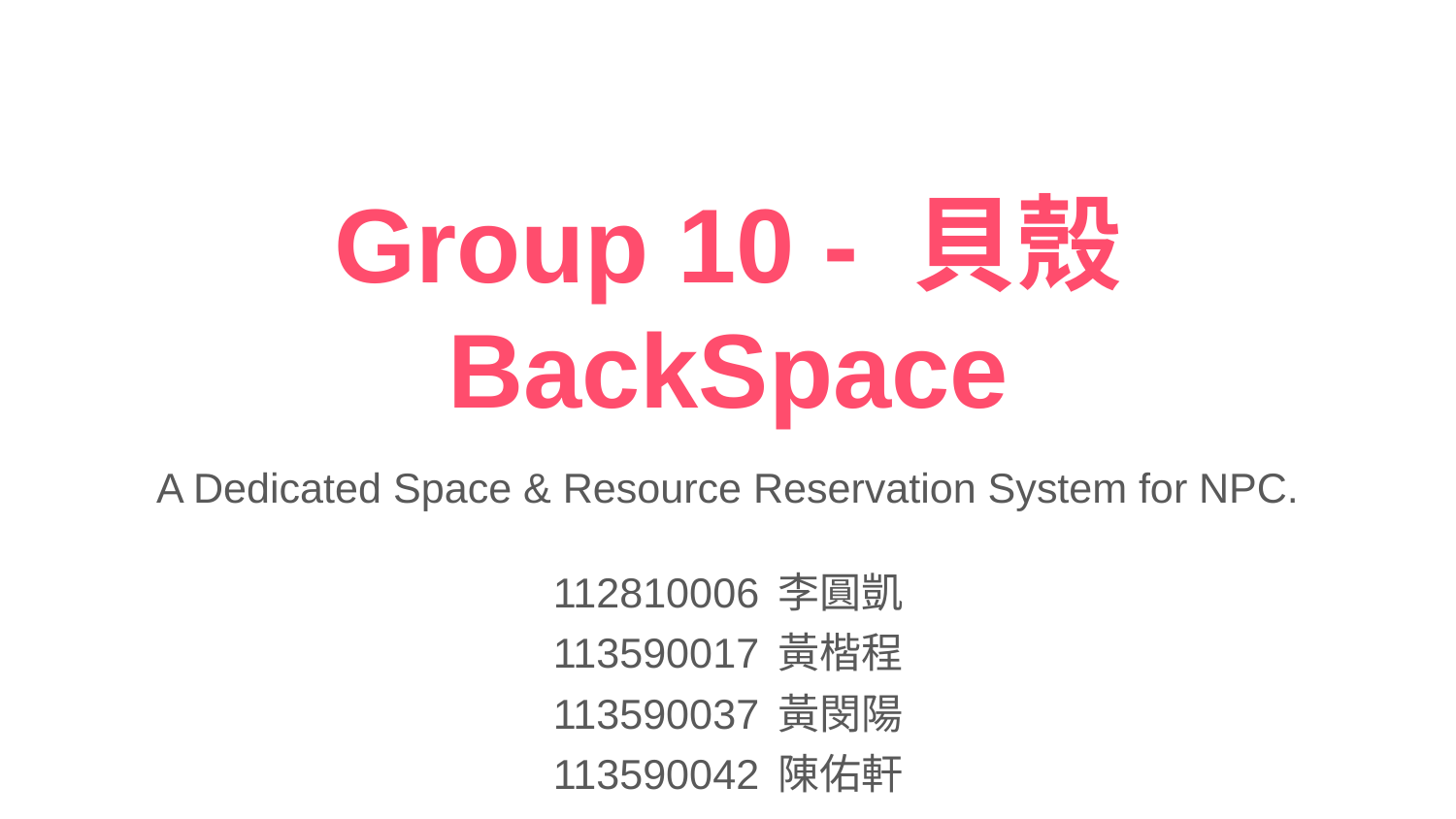

# Group 10 - 貝殼 BackSpace
A Dedicated Space & Resource Reservation System for NPC.

112810006 李圓凱
113590017 黃楷程
113590037 黃閔陽
113590042 陳佑軒